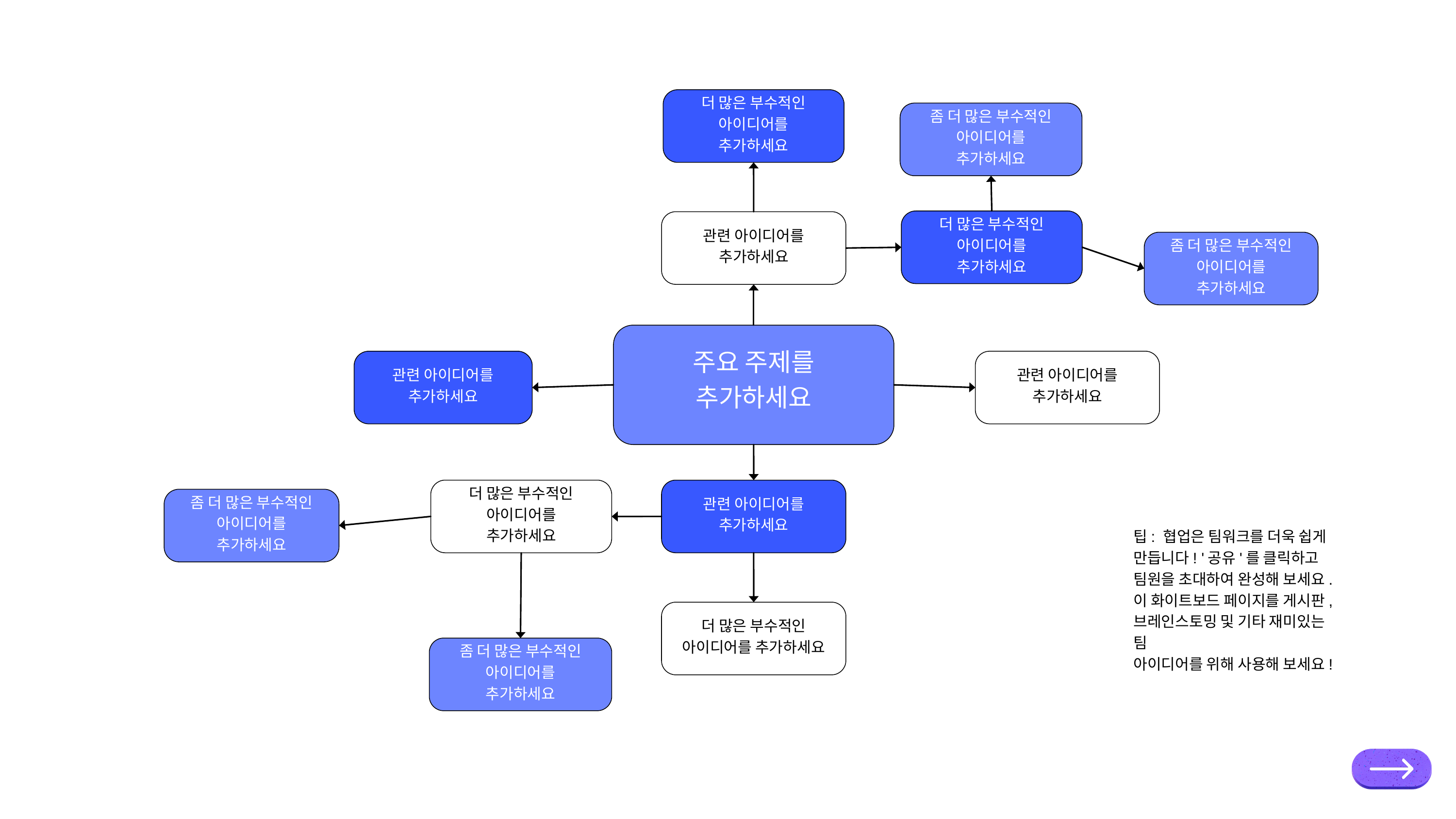

ERD
CLOUD

더 많은 부수적인
아이디어를 추가하세요

좀 더 많은 부수적인
아이디어를 추가하세요

더 많은 부수적인
아이디어를 추가하세요

관련 아이디어를
추가하세요

좀 더 많은 부수적인
아이디어를 추가하세요

주요 주제를
추가하세요

관련 아이디어를
추가하세요

관련 아이디어를
추가하세요

더 많은 부수적인
아이디어를 추가하세요

관련 아이디어를
추가하세요

좀 더 많은 부수적인
아이디어를 추가하세요

팁: 협업은 팀워크를 더욱 쉽게
만듭니다! '공유'를 클릭하고
팀원을 초대하여 완성해 보세요.
이 화이트보드 페이지를 게시판,
브레인스토밍 및 기타 재미있는 팀
아이디어를 위해 사용해 보세요!

더 많은 부수적인
아이디어를 추가하세요

좀 더 많은 부수적인
아이디어를 추가하세요

목차 페이지로 돌아가기